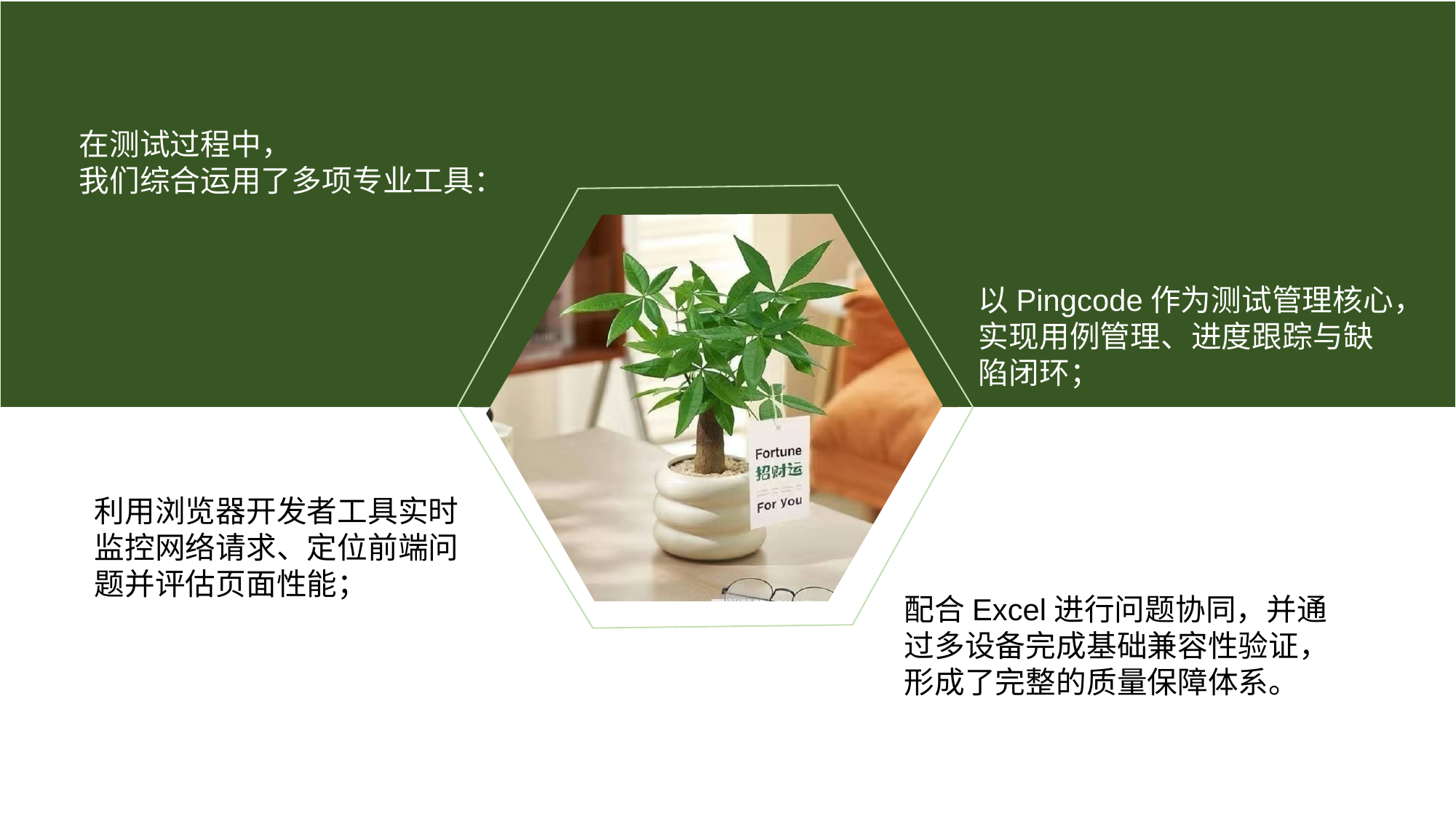

在测试过程中，
我们综合运用了多项专业工具：

以Pingcode作为测试管理核心，实现用例管理、进度跟踪与缺陷闭环；

利用浏览器开发者工具实时监控网络请求、定位前端问题并评估页面性能；
配合Excel进行问题协同，并通过多设备完成基础兼容性验证，形成了完整的质量保障体系。